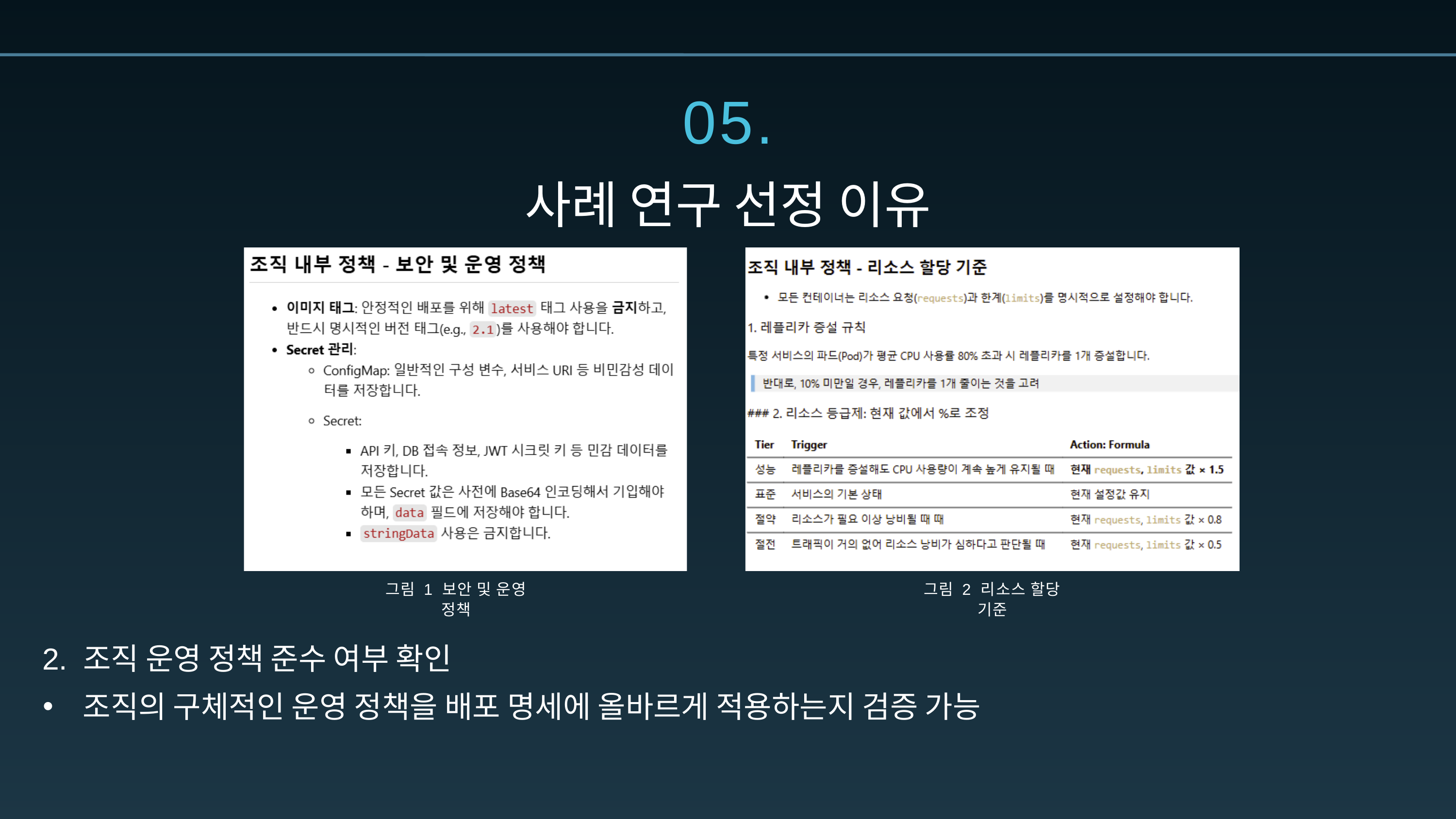

05.
사례 연구 선정 이유

   2. 조직 운영 정책 준수 여부 확인
 조직의 구체적인 운영 정책을 배포 명세에 올바르게 적용하는지 검증 가능

그림 1 보안 및 운영 정책
그림 2 리소스 할당 기준